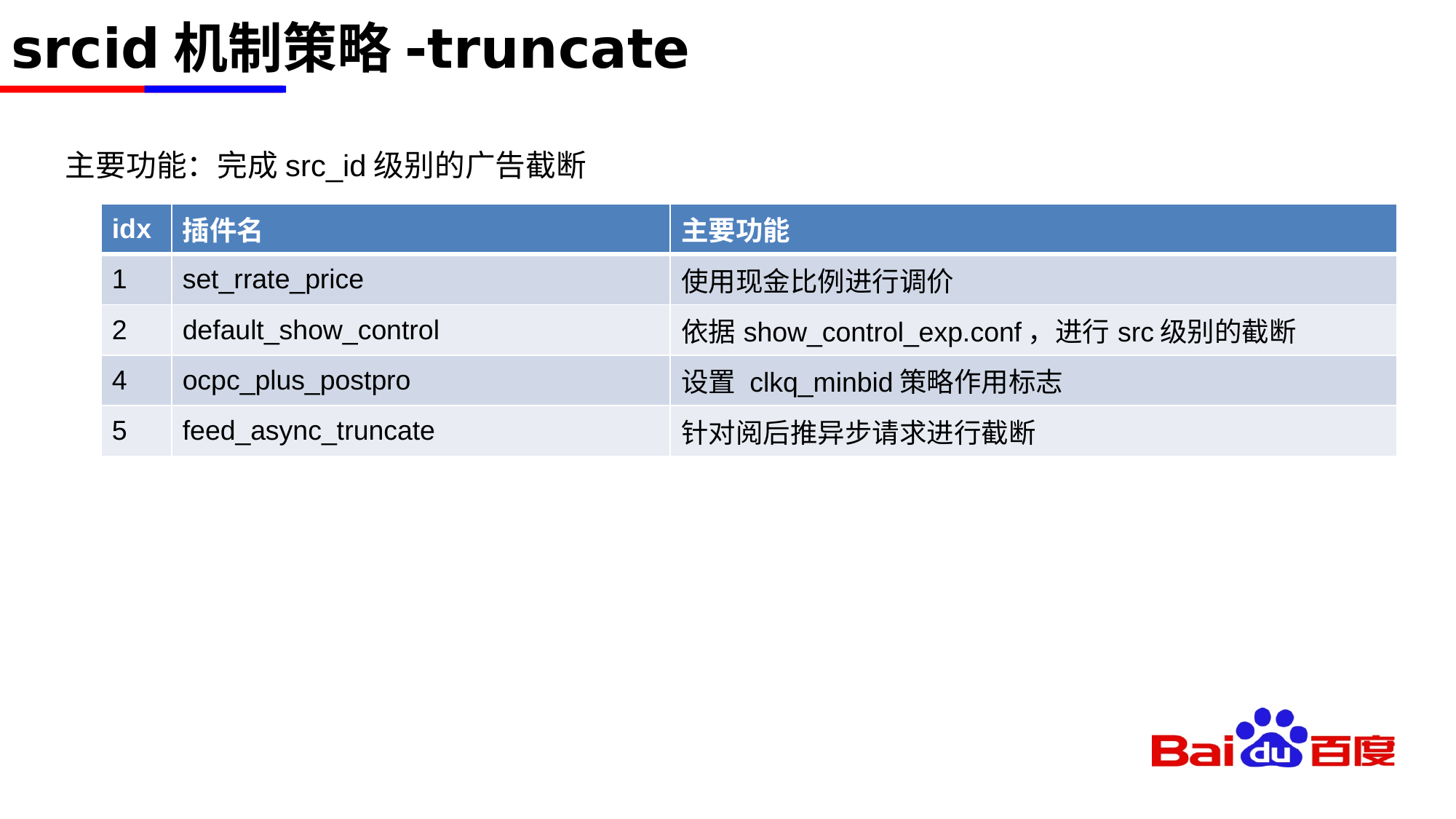

# srcid机制策略-truncate
主要功能：完成src_id级别的广告截断

| idx | 插件名 | 主要功能 |
| --- | --- | --- |
| 1 | set\_rrate\_price | 使用现金比例进行调价 |
| 2 | default\_show\_control | 依据show\_control\_exp.conf，进行src级别的截断 |
| 4 | ocpc\_plus\_postpro | 设置 clkq\_minbid策略作用标志 |
| 5 | feed\_async\_truncate | 针对阅后推异步请求进行截断 |